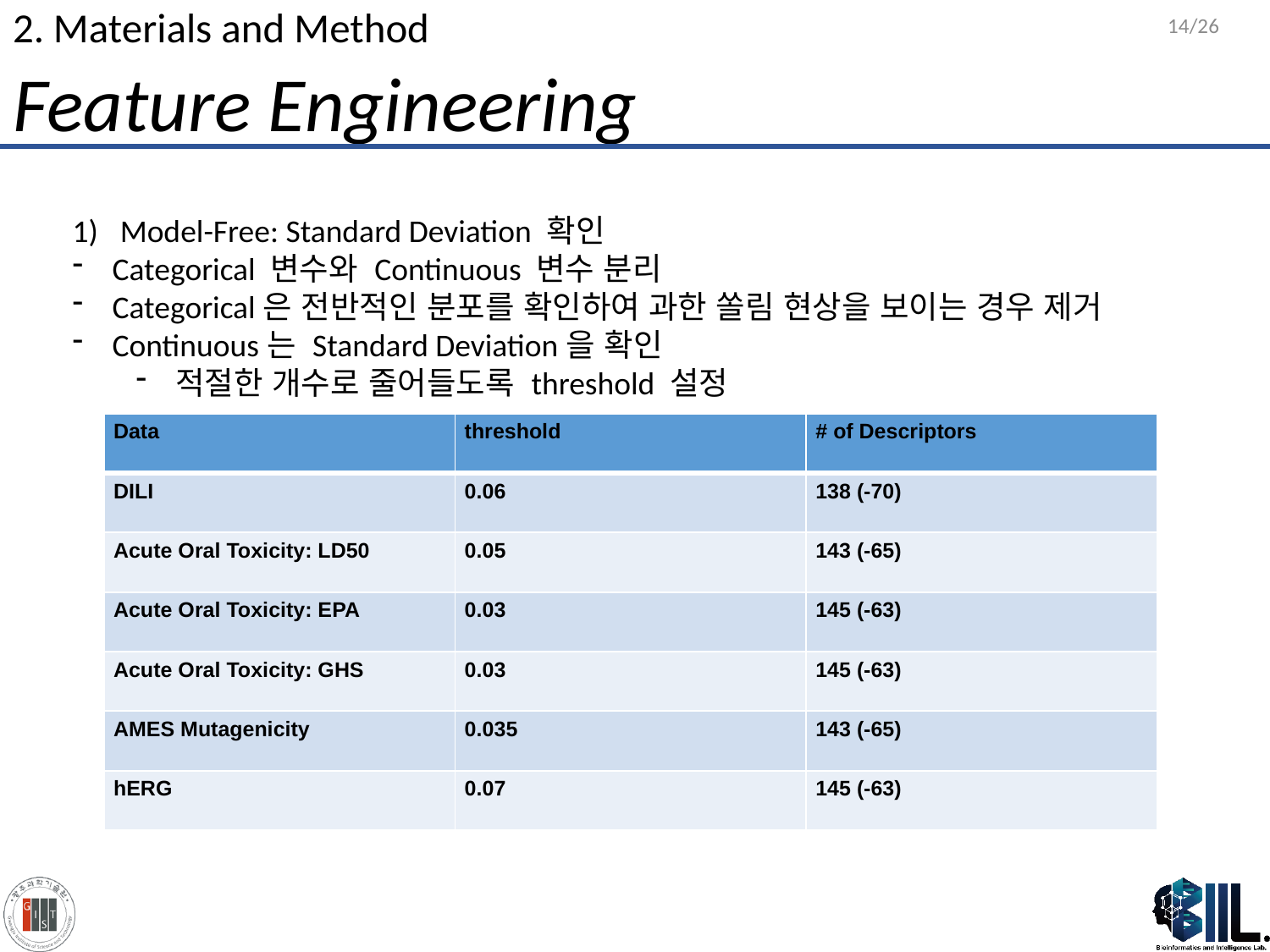

14/26
# 2. Materials and Method
Feature Engineering
Model-Free: Standard Deviation 확인
Categorical 변수와 Continuous 변수 분리
Categorical은 전반적인 분포를 확인하여 과한 쏠림 현상을 보이는 경우 제거
Continuous는 Standard Deviation을 확인
적절한 개수로 줄어들도록 threshold 설정

| Data | threshold | # of Descriptors |
| --- | --- | --- |
| DILI | 0.06 | 138 (-70) |
| Acute Oral Toxicity: LD50 | 0.05 | 143 (-65) |
| Acute Oral Toxicity: EPA | 0.03 | 145 (-63) |
| Acute Oral Toxicity: GHS | 0.03 | 145 (-63) |
| AMES Mutagenicity | 0.035 | 143 (-65) |
| hERG | 0.07 | 145 (-63) |